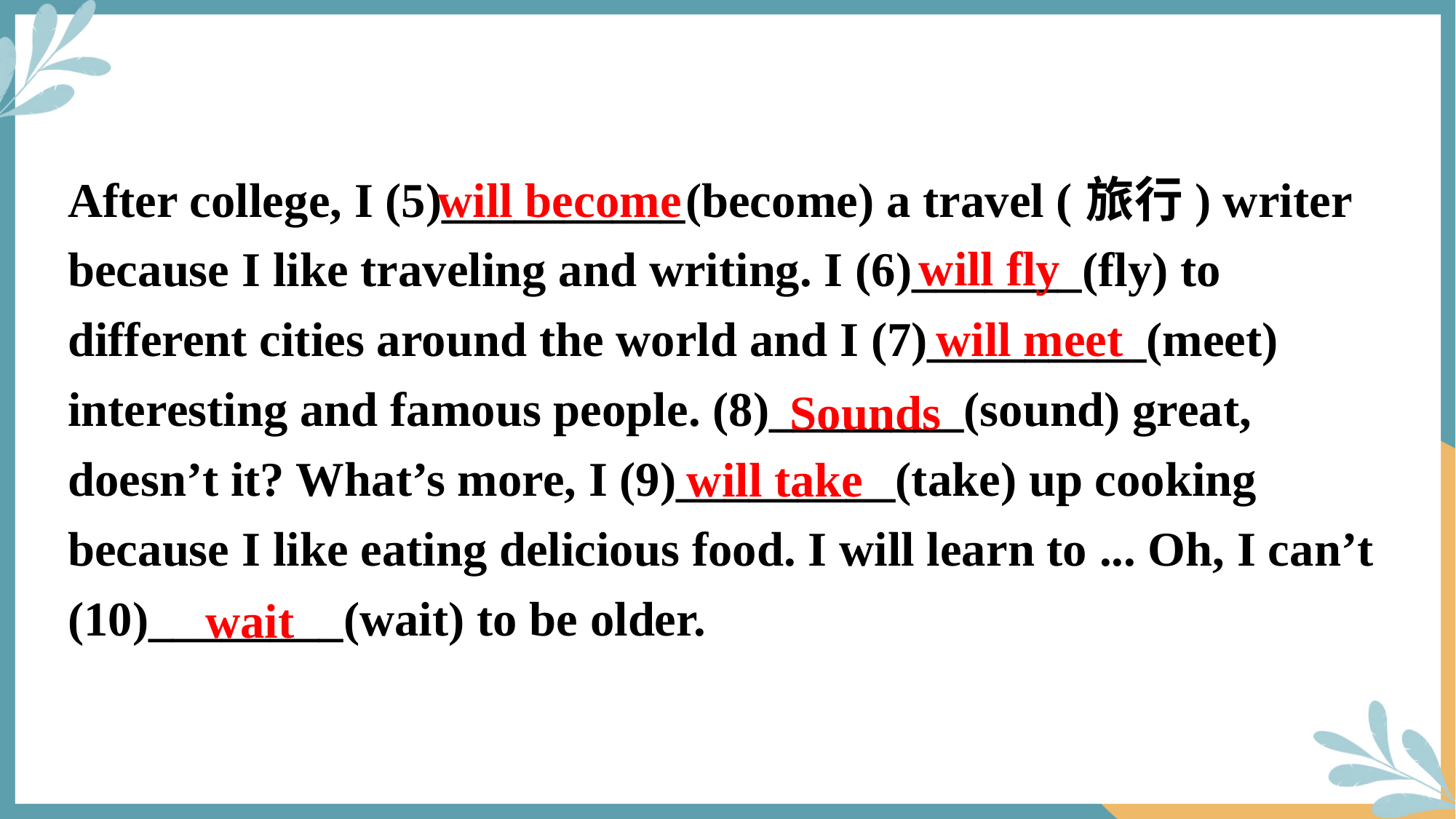

After college, I (5)__________(become) a travel (旅行) writer because I like traveling and writing. I (6)_______(fly) to different cities around the world and I (7)_________(meet) interesting and famous people. (8)________(sound) great, doesn’t it? What’s more, I (9)_________(take) up cooking because I like eating delicious food. I will learn to ... Oh, I can’t (10)________(wait) to be older.
will become
will fly
will meet
Sounds
will take
wait